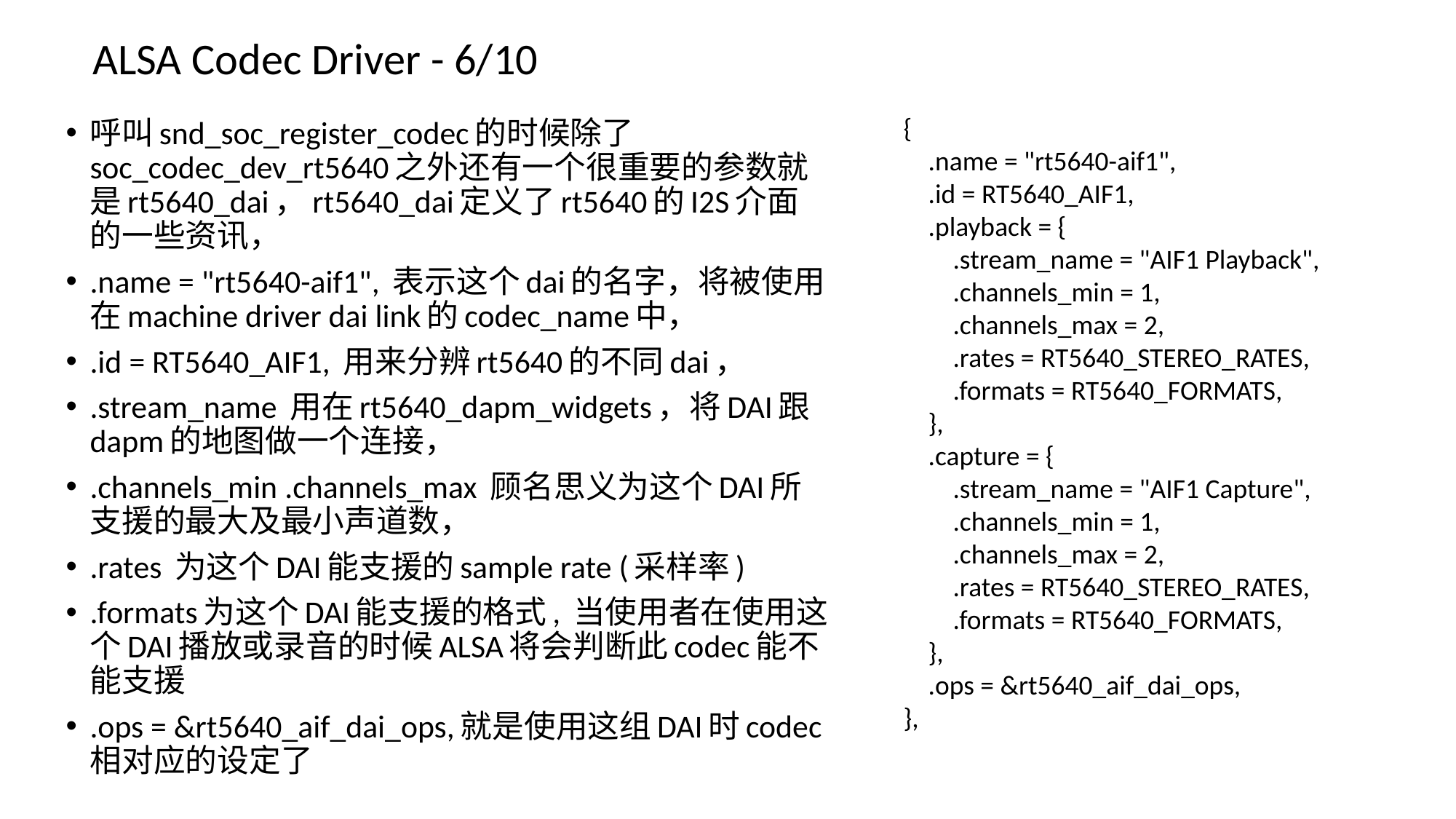

# ALSA Codec Driver - 6/10
    {
        .name = "rt5640-aif1",
        .id = RT5640_AIF1,
        .playback = {
            .stream_name = "AIF1 Playback",
            .channels_min = 1,
            .channels_max = 2,
            .rates = RT5640_STEREO_RATES,
            .formats = RT5640_FORMATS,
        },
        .capture = {
            .stream_name = "AIF1 Capture",
            .channels_min = 1,
            .channels_max = 2,
            .rates = RT5640_STEREO_RATES,
            .formats = RT5640_FORMATS,
        },
        .ops = &rt5640_aif_dai_ops,
    },
呼叫snd_soc_register_codec的时候除了soc_codec_dev_rt5640之外还有一个很重要的参数就是rt5640_dai，rt5640_dai定义了rt5640的I2S介面的一些资讯，
.name = "rt5640-aif1", 表示这个dai的名字，将被使用在machine driver dai link的codec_name中，
.id = RT5640_AIF1, 用来分辨rt5640的不同dai，
.stream_name 用在rt5640_dapm_widgets，将DAI跟dapm的地图做一个连接，
.channels_min .channels_max 顾名思义为这个DAI所支援的最大及最小声道数，
.rates 为这个DAI能支援的sample rate (采样率)
.formats为这个DAI能支援的格式, 当使用者在使用这个DAI播放或录音的时候ALSA将会判断此codec能不能支援
.ops = &rt5640_aif_dai_ops,就是使用这组DAI时codec相对应的设定了